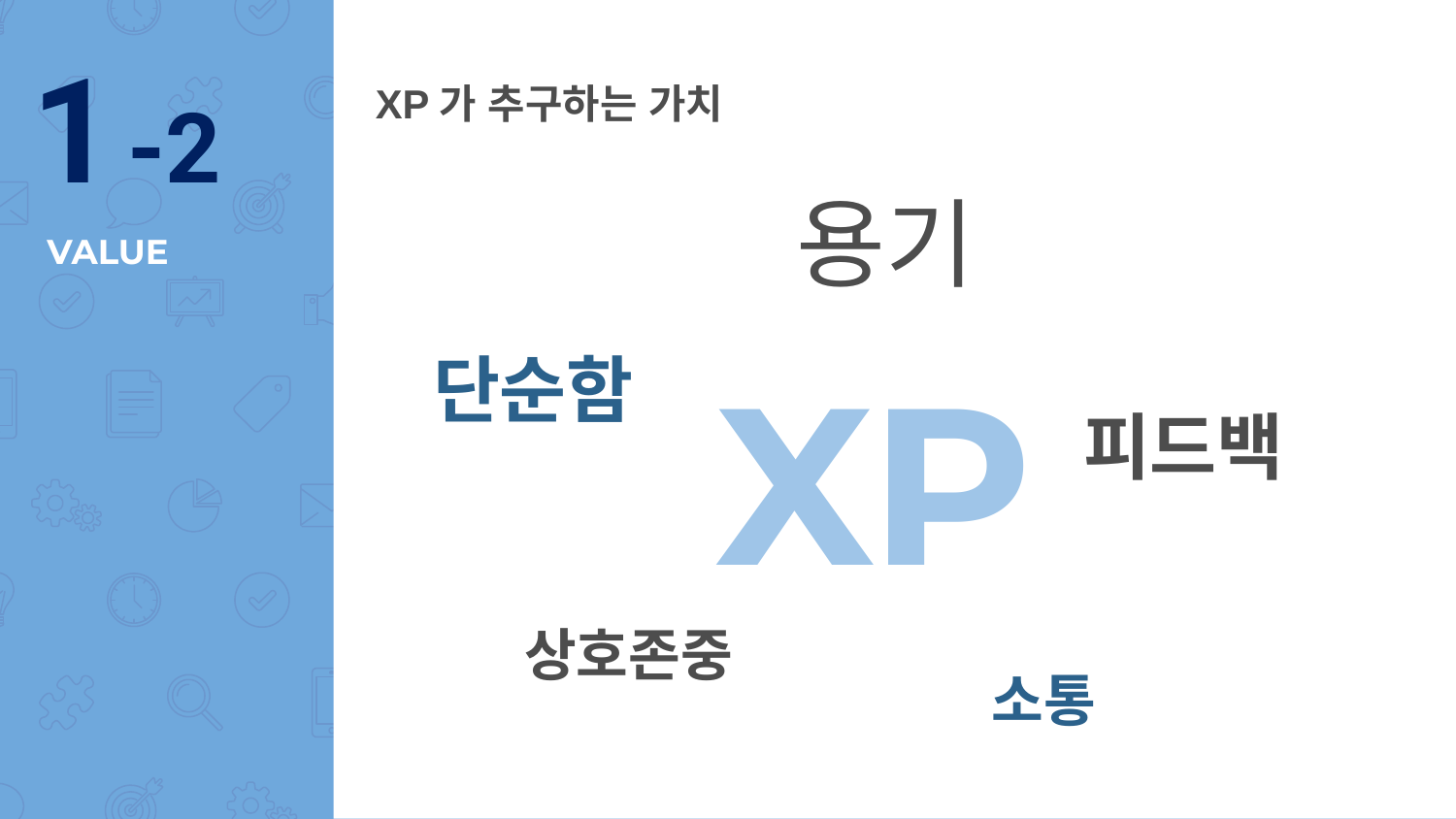

1 -2
XP가 추구하는 가치
용기
XP
단순함
피드백
상호존중
소통
# VALUE